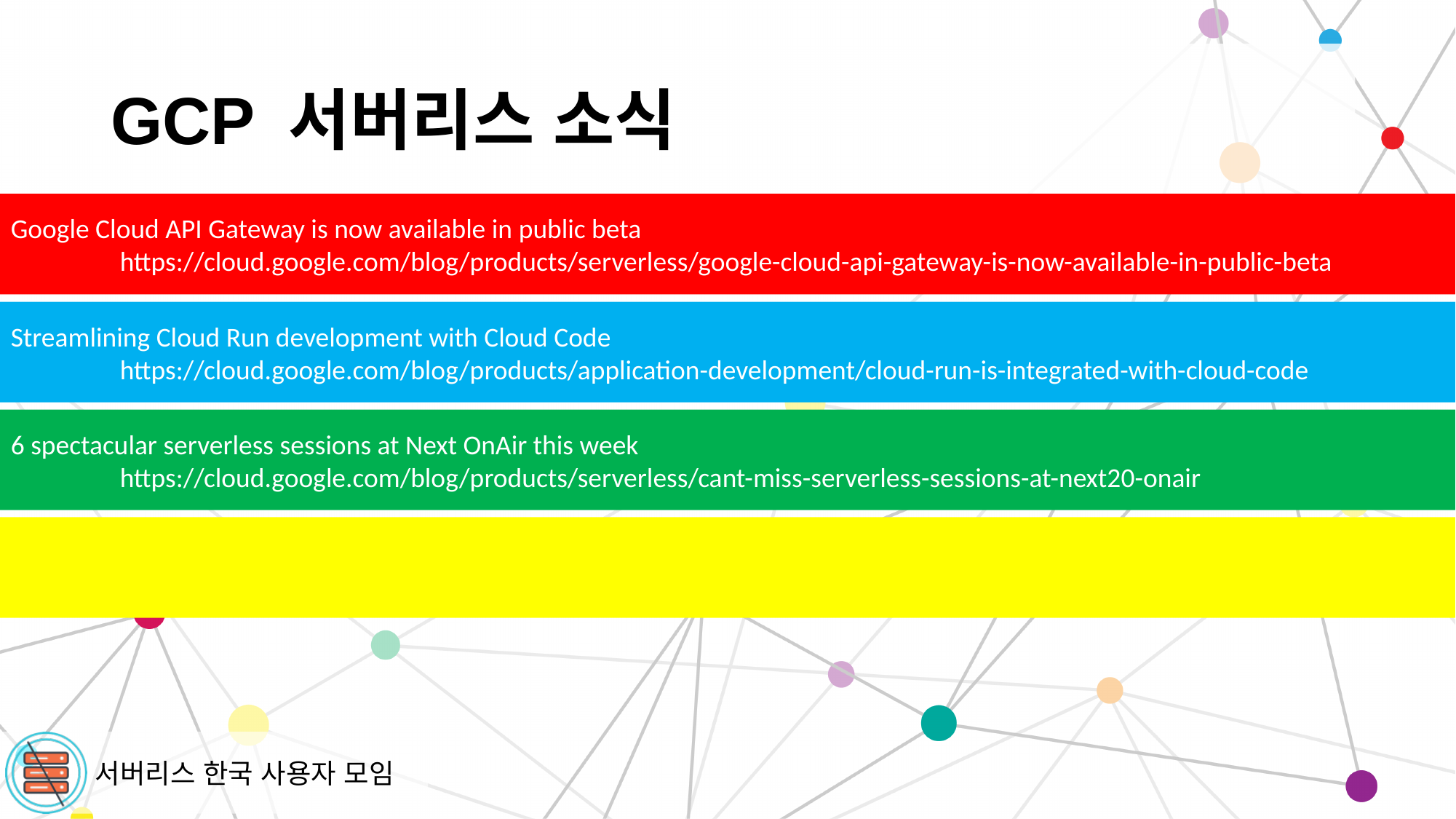

# GCP 서버리스 소식
Google Cloud API Gateway is now available in public beta
	https://cloud.google.com/blog/products/serverless/google-cloud-api-gateway-is-now-available-in-public-beta
Streamlining Cloud Run development with Cloud Code
	https://cloud.google.com/blog/products/application-development/cloud-run-is-integrated-with-cloud-code
6 spectacular serverless sessions at Next OnAir this week
	https://cloud.google.com/blog/products/serverless/cant-miss-serverless-sessions-at-next20-onair